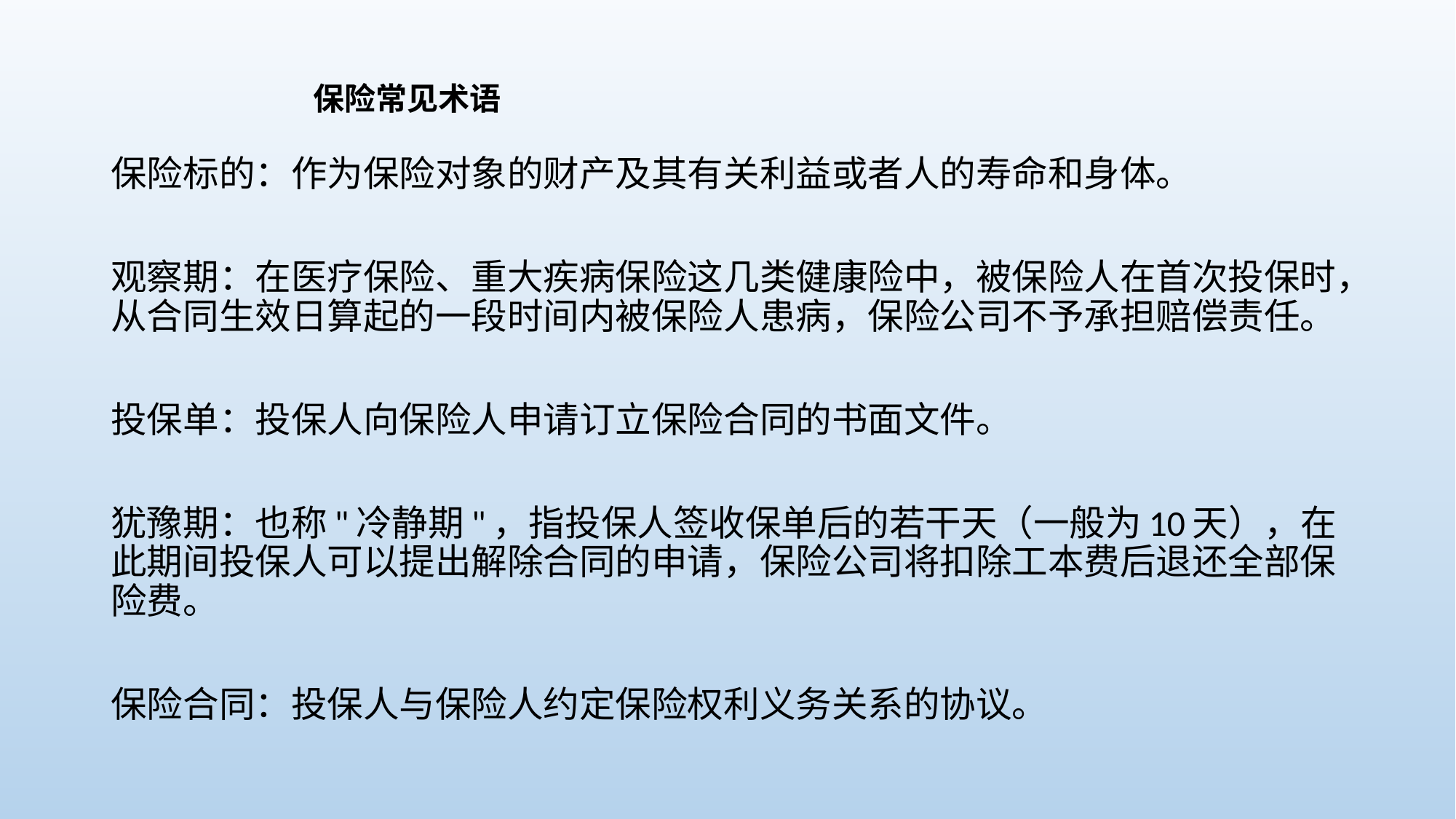

# 保险常见术语
保险标的：作为保险对象的财产及其有关利益或者人的寿命和身体。

观察期：在医疗保险、重大疾病保险这几类健康险中，被保险人在首次投保时，从合同生效日算起的一段时间内被保险人患病，保险公司不予承担赔偿责任。

投保单：投保人向保险人申请订立保险合同的书面文件。

犹豫期：也称"冷静期"，指投保人签收保单后的若干天（一般为10天），在此期间投保人可以提出解除合同的申请，保险公司将扣除工本费后退还全部保险费。

保险合同：投保人与保险人约定保险权利义务关系的协议。